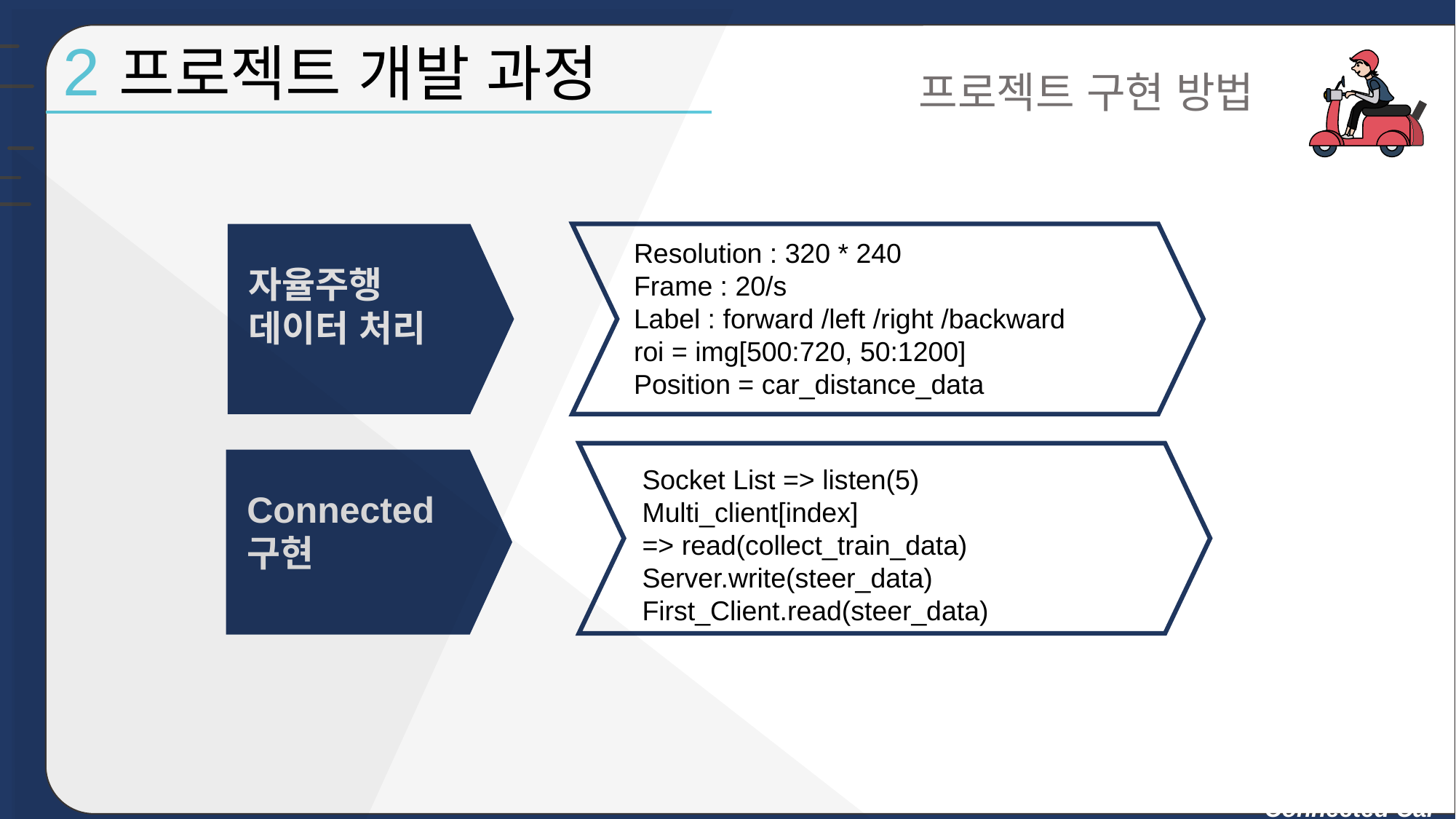

g

2  프로젝트 개발 과정

프로젝트 구현 방법

자율주행
데이터 처리

Resolution : 320 * 240
Frame : 20/s
Label : forward /left /right /backward
roi = img[500:720, 50:1200]
Position = car_distance_data

Socket List => listen(5)
Multi_client[index]
=> read(collect_train_data)
Server.write(steer_data)
First_Client.read(steer_data)

Connected
구현

Connected Car